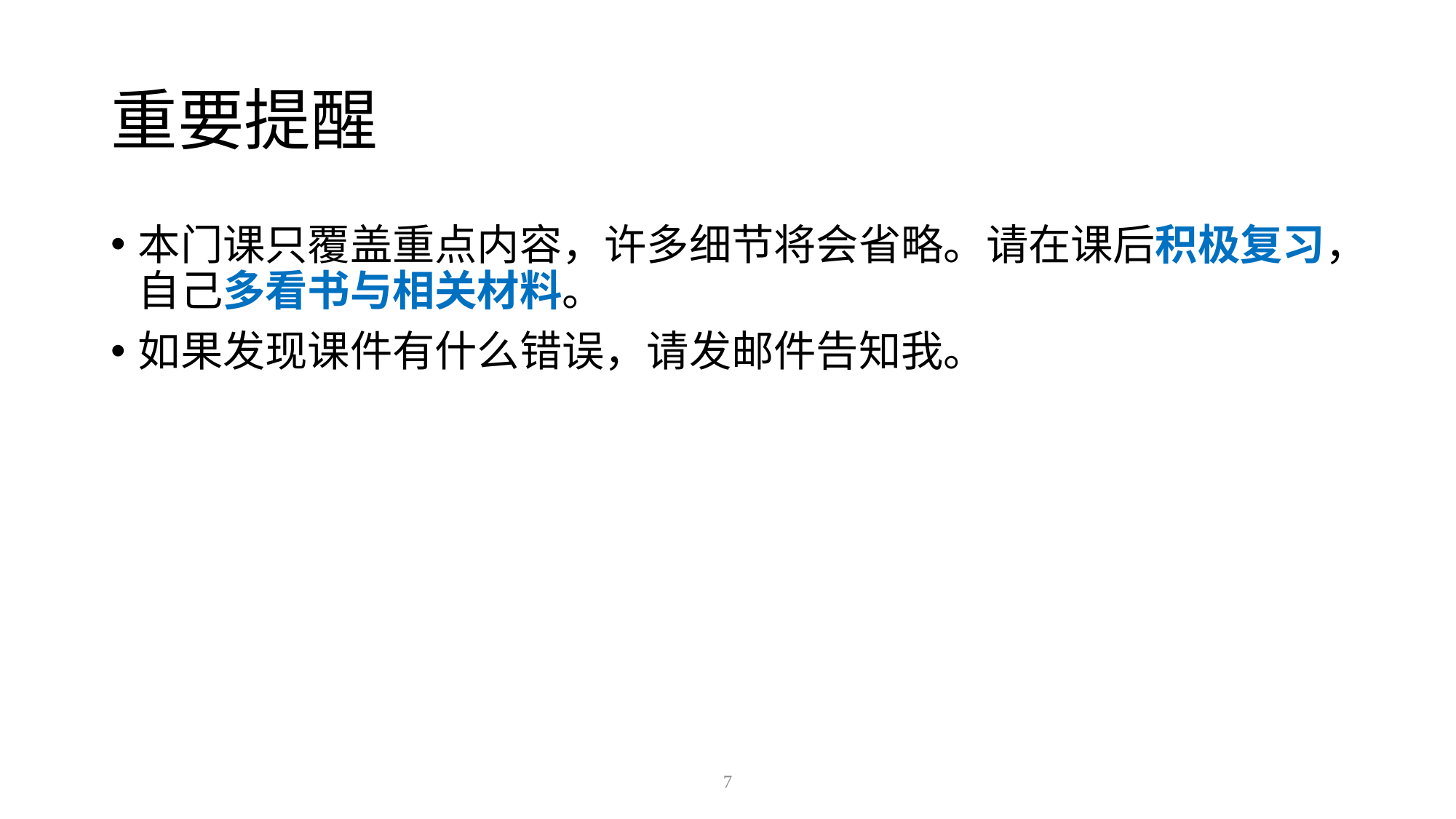

# 重要提醒
本门课只覆盖重点内容，许多细节将会省略。请在课后积极复习，自己多看书与相关材料。
如果发现课件有什么错误，请发邮件告知我。

7